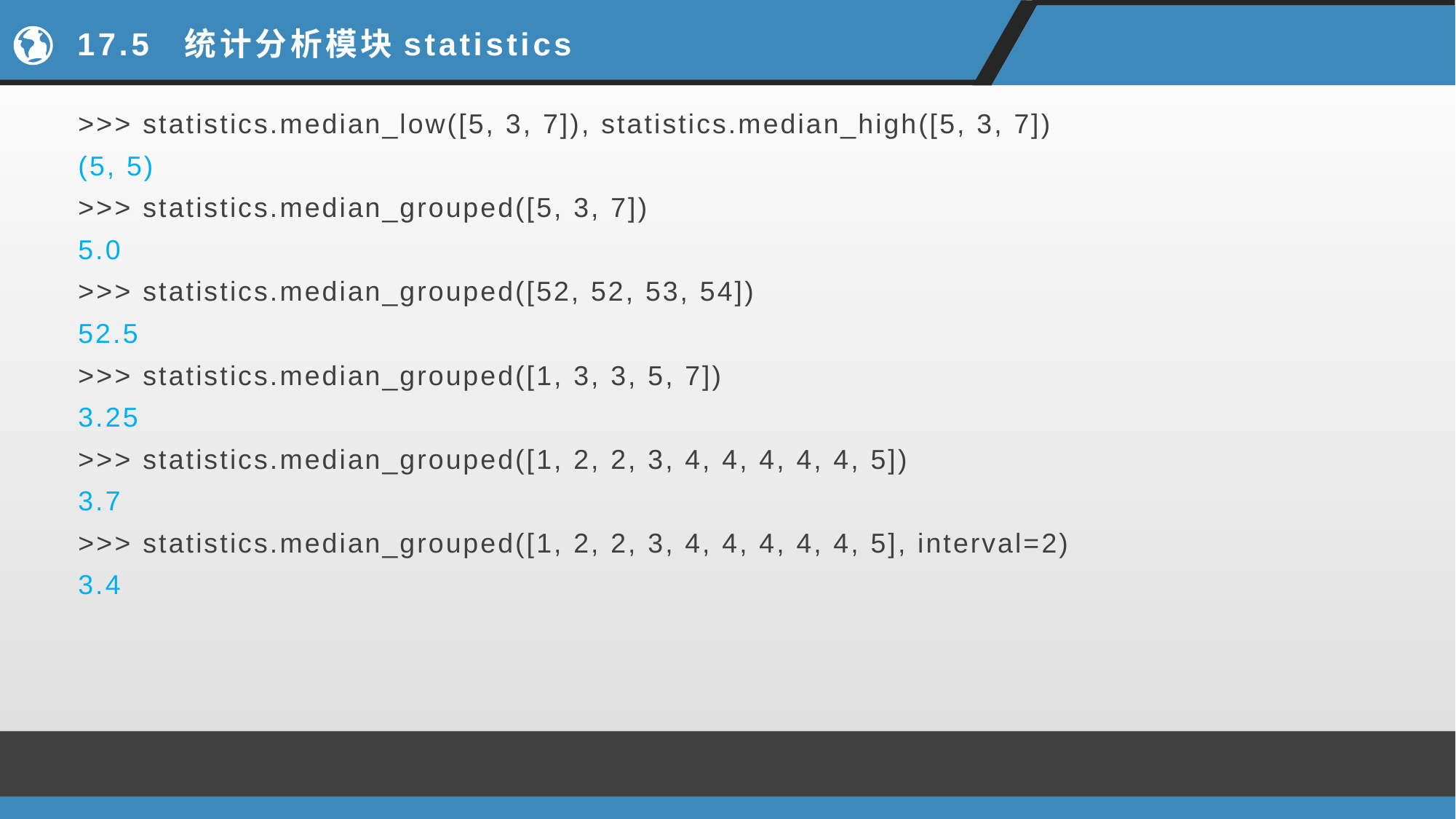

# 17.5  统计分析模块statistics

>>> statistics.median_low([5, 3, 7]), statistics.median_high([5, 3, 7])
(5, 5)
>>> statistics.median_grouped([5, 3, 7])
5.0
>>> statistics.median_grouped([52, 52, 53, 54])
52.5
>>> statistics.median_grouped([1, 3, 3, 5, 7])
3.25
>>> statistics.median_grouped([1, 2, 2, 3, 4, 4, 4, 4, 4, 5])
3.7
>>> statistics.median_grouped([1, 2, 2, 3, 4, 4, 4, 4, 4, 5], interval=2)
3.4